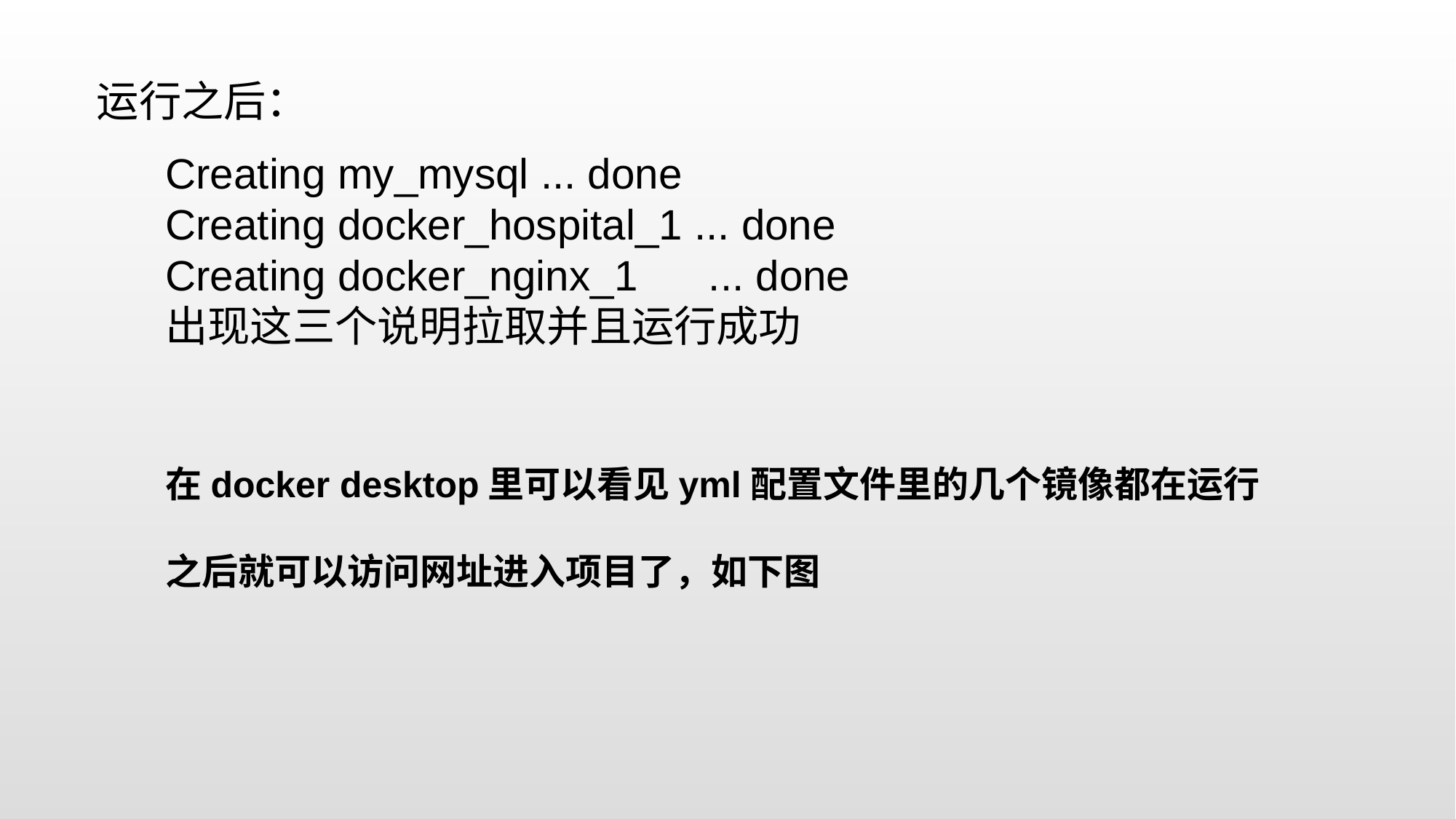

运行之后：
Creating my_mysql ... done
Creating docker_hospital_1 ... done
Creating docker_nginx_1      ... done
出现这三个说明拉取并且运行成功
在docker desktop里可以看见yml配置文件里的几个镜像都在运行

之后就可以访问网址进入项目了，如下图